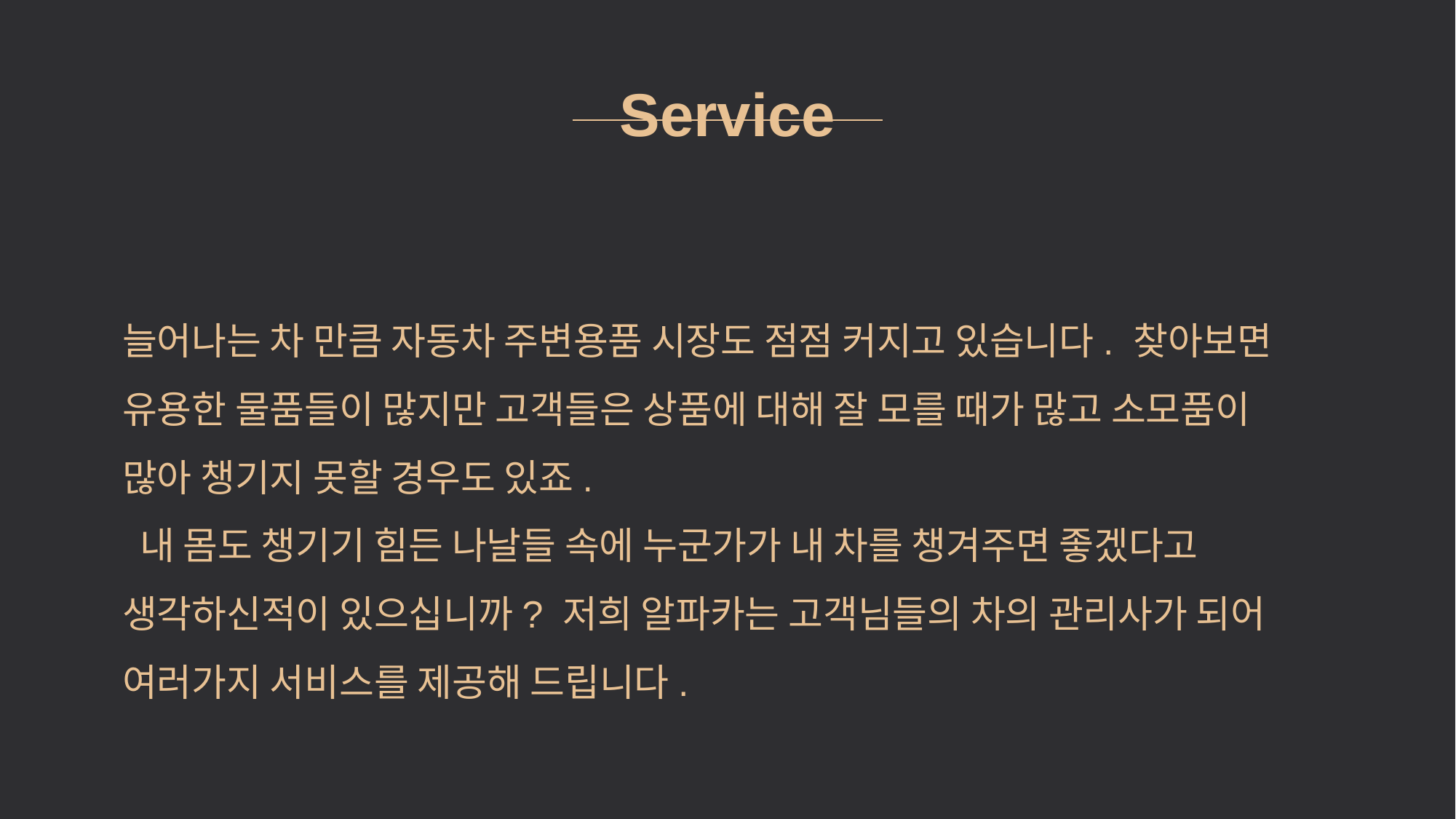

Service

늘어나는 차 만큼 자동차 주변용품 시장도 점점 커지고 있습니다. 찾아보면 유용한 물품들이 많지만 고객들은 상품에 대해 잘 모를 때가 많고 소모품이 많아 챙기지 못할 경우도 있죠.
 내 몸도 챙기기 힘든 나날들 속에 누군가가 내 차를 챙겨주면 좋겠다고 생각하신적이 있으십니까? 저희 알파카는 고객님들의 차의 관리사가 되어 여러가지 서비스를 제공해 드립니다.